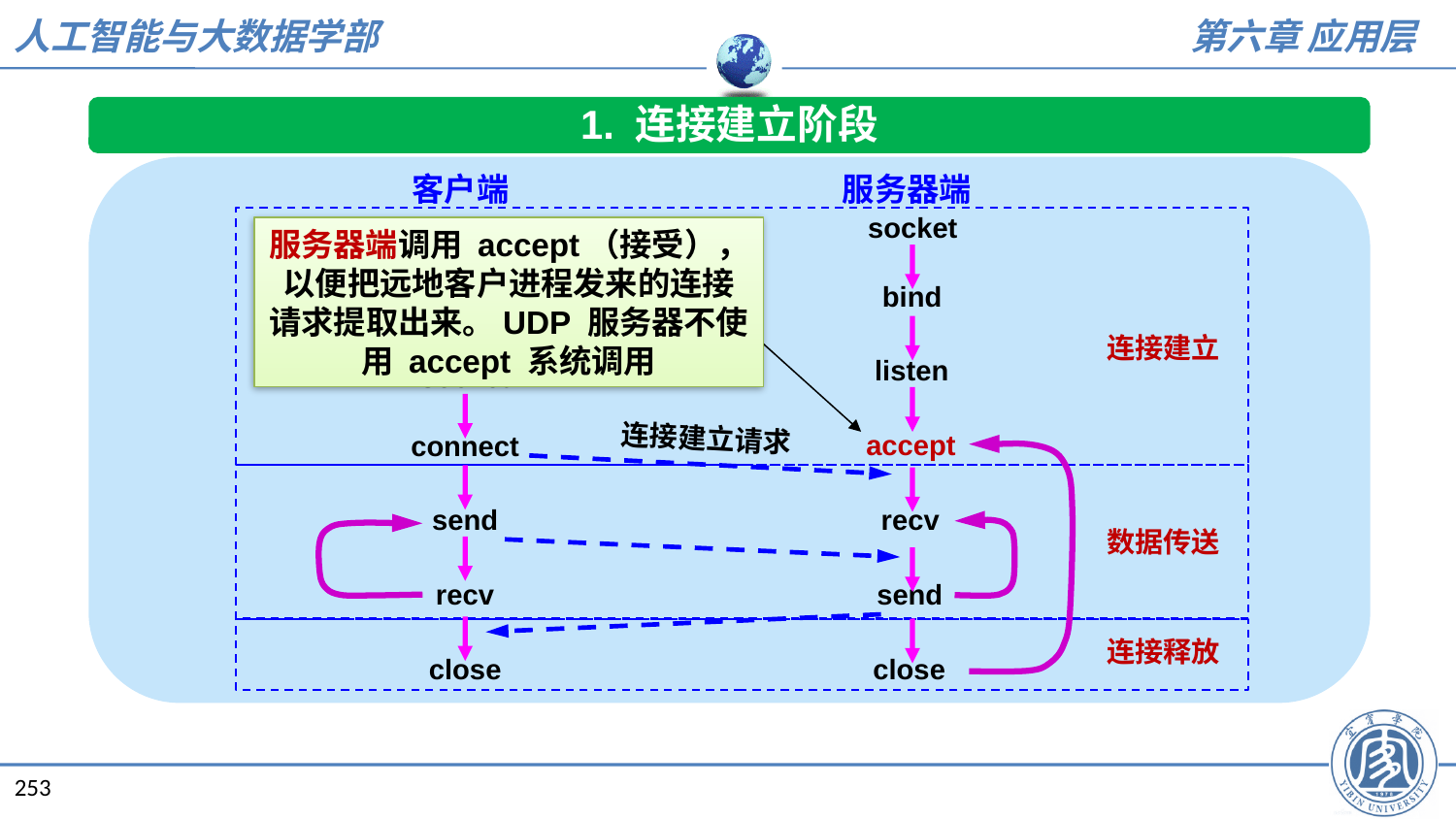

1. 连接建立阶段

客户端
服务器端
socket

服务器端调用 accept（接受），以便把远地客户进程发来的连接请求提取出来。UDP 服务器不使用 accept 系统调用

bind

连接建立
listen
socket

连接建立请求
accept
connect

send
recv
数据传送

recv
send

连接释放
close
close
253